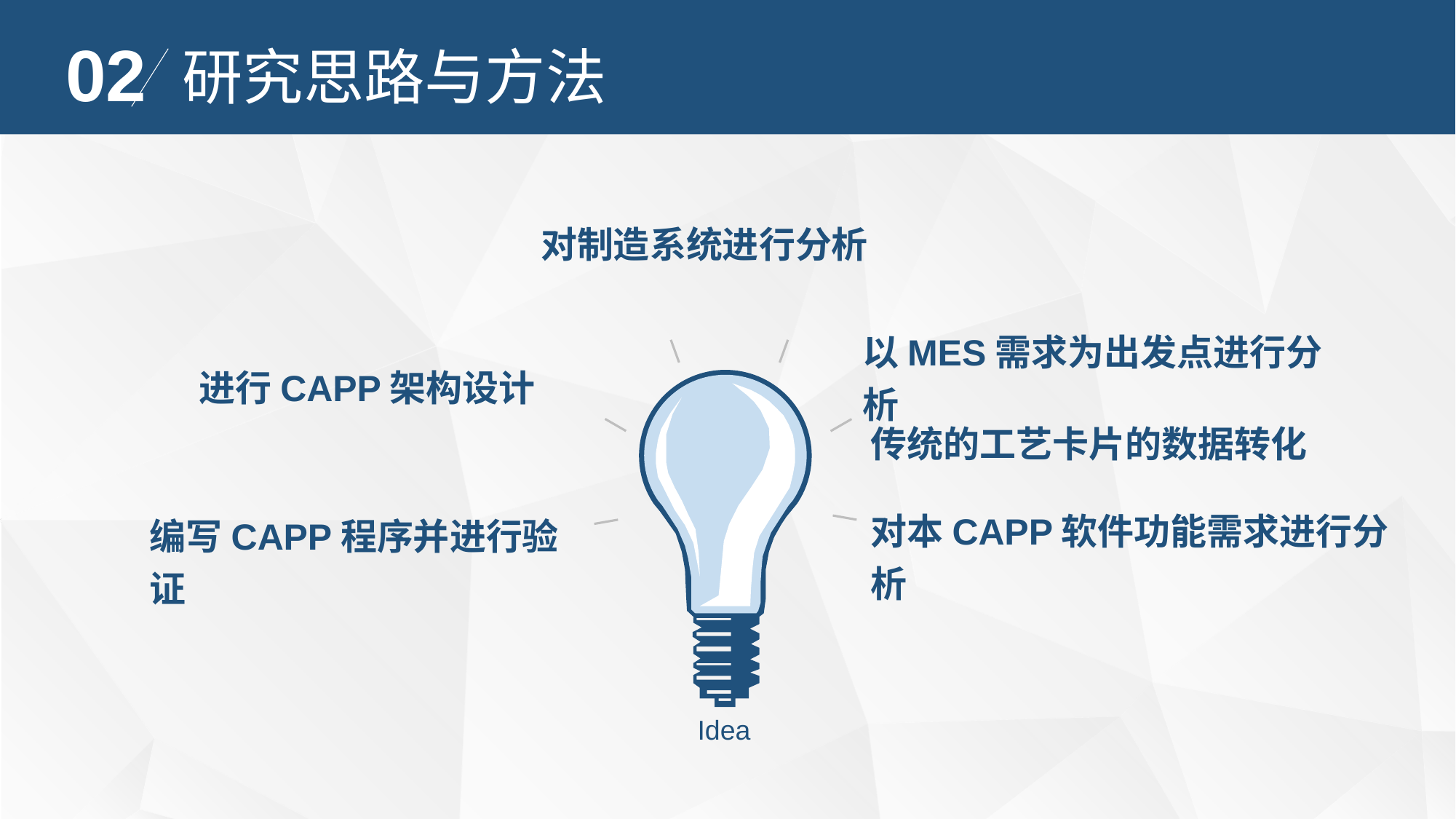

02
研究思路与方法
对制造系统进行分析
以MES需求为出发点进行分析

Idea
进行CAPP架构设计
传统的工艺卡片的数据转化
对本CAPP软件功能需求进行分析
编写CAPP程序并进行验证